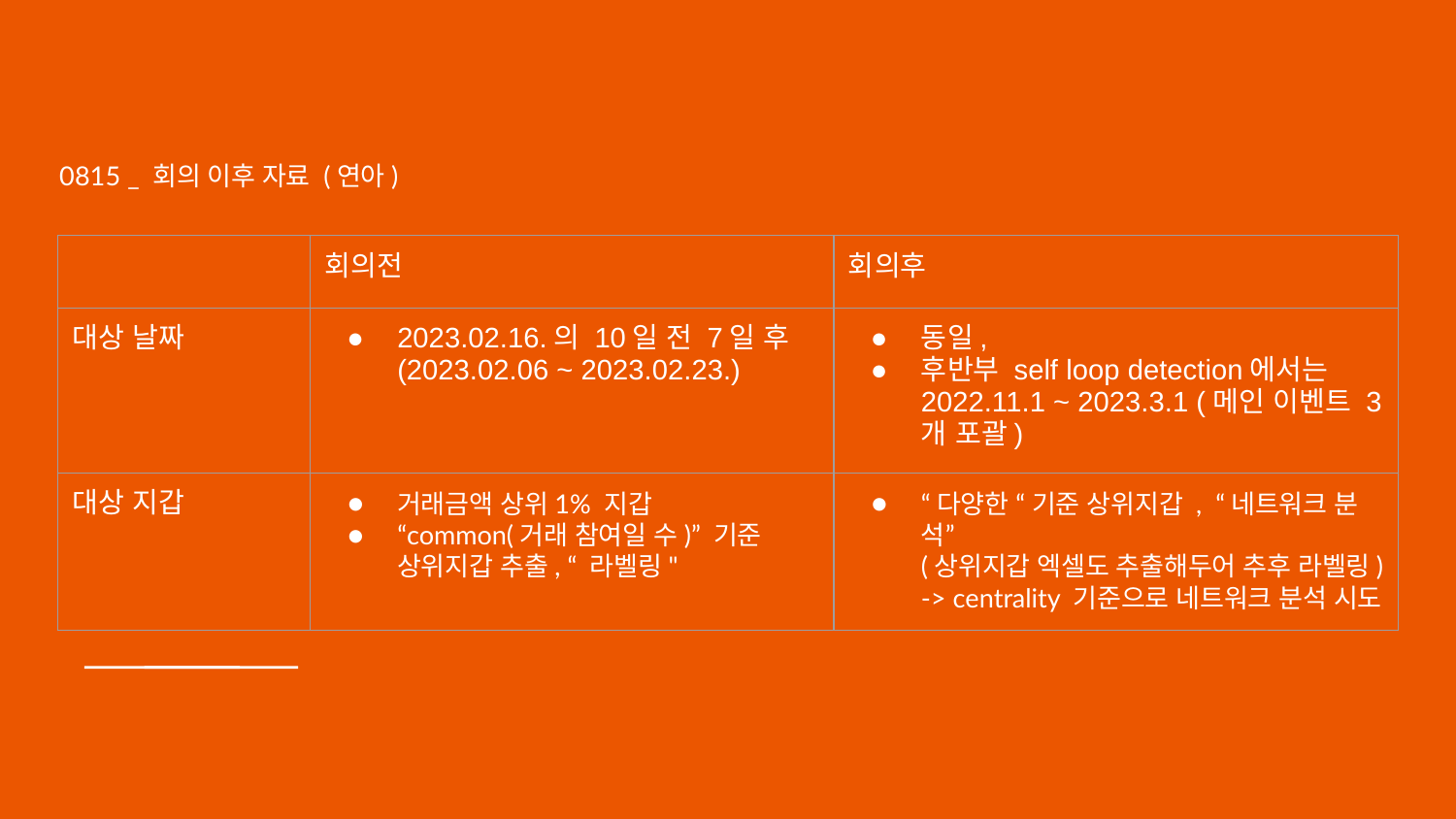

0815 _ 회의 이후 자료 (연아)
|  | 회의전 | 회의후 |
| --- | --- | --- |
| 대상 날짜 | 2023.02.16.의 10일 전 7일 후 (2023.02.06 ~ 2023.02.23.) | 동일, 후반부 self loop detection에서는 2022.11.1 ~ 2023.3.1 (메인 이벤트 3개 포괄) |
| 대상 지갑 | 거래금액 상위1% 지갑 “common(거래 참여일 수)” 기준 상위지갑 추출, “ 라벨링" | “다양한 “ 기준 상위지갑 , “네트워크 분석” (상위지갑 엑셀도 추출해두어 추후 라벨링) -> centrality 기준으로 네트워크 분석 시도 |